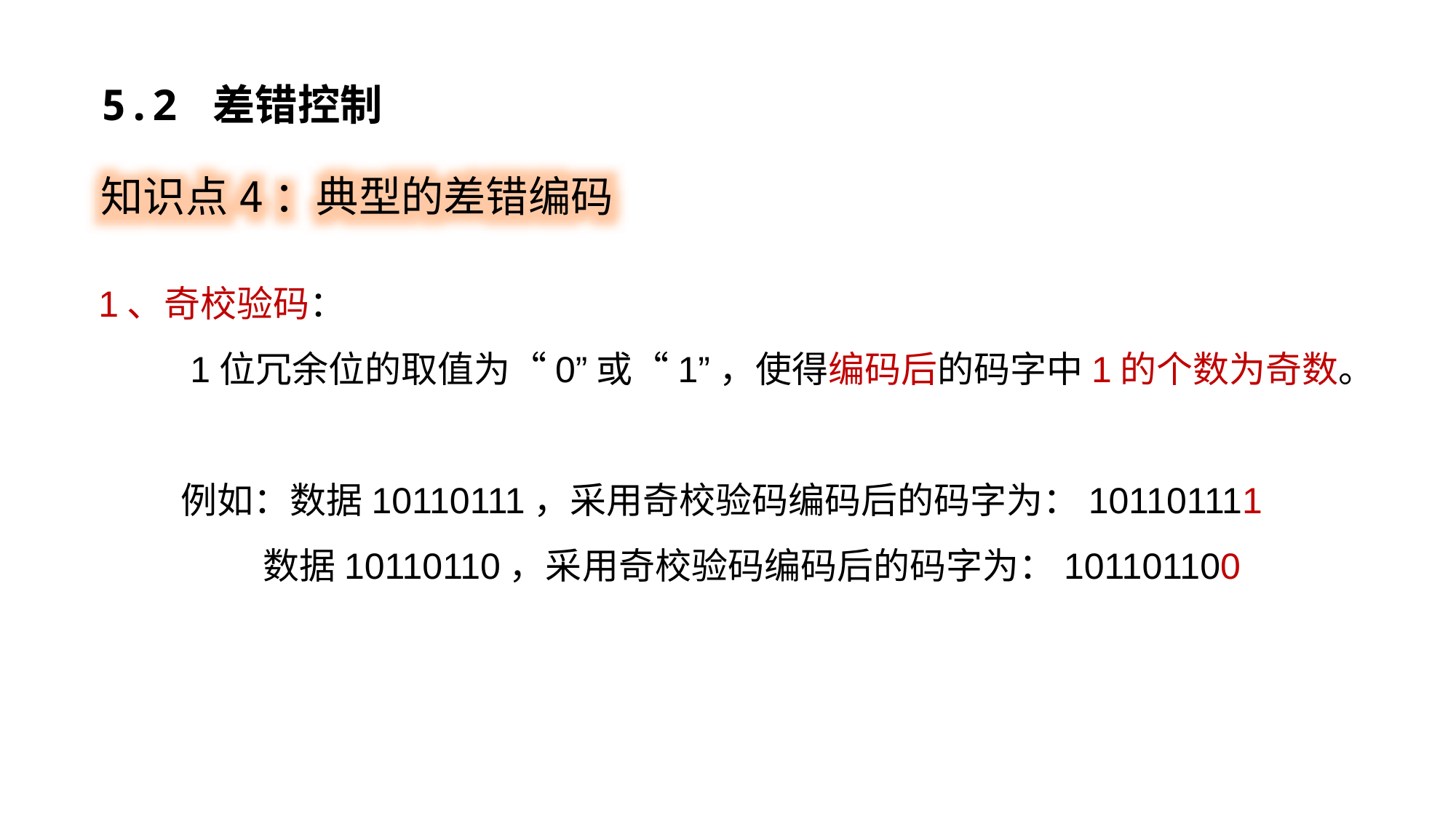

5.2 差错控制
知识点4：典型的差错编码
1、奇校验码：
         1位冗余位的取值为“0”或“1”，使得编码后的码字中1的个数为奇数。

         例如：数据10110111，采用奇校验码编码后的码字为：101101111
                   数据10110110，采用奇校验码编码后的码字为：101101100